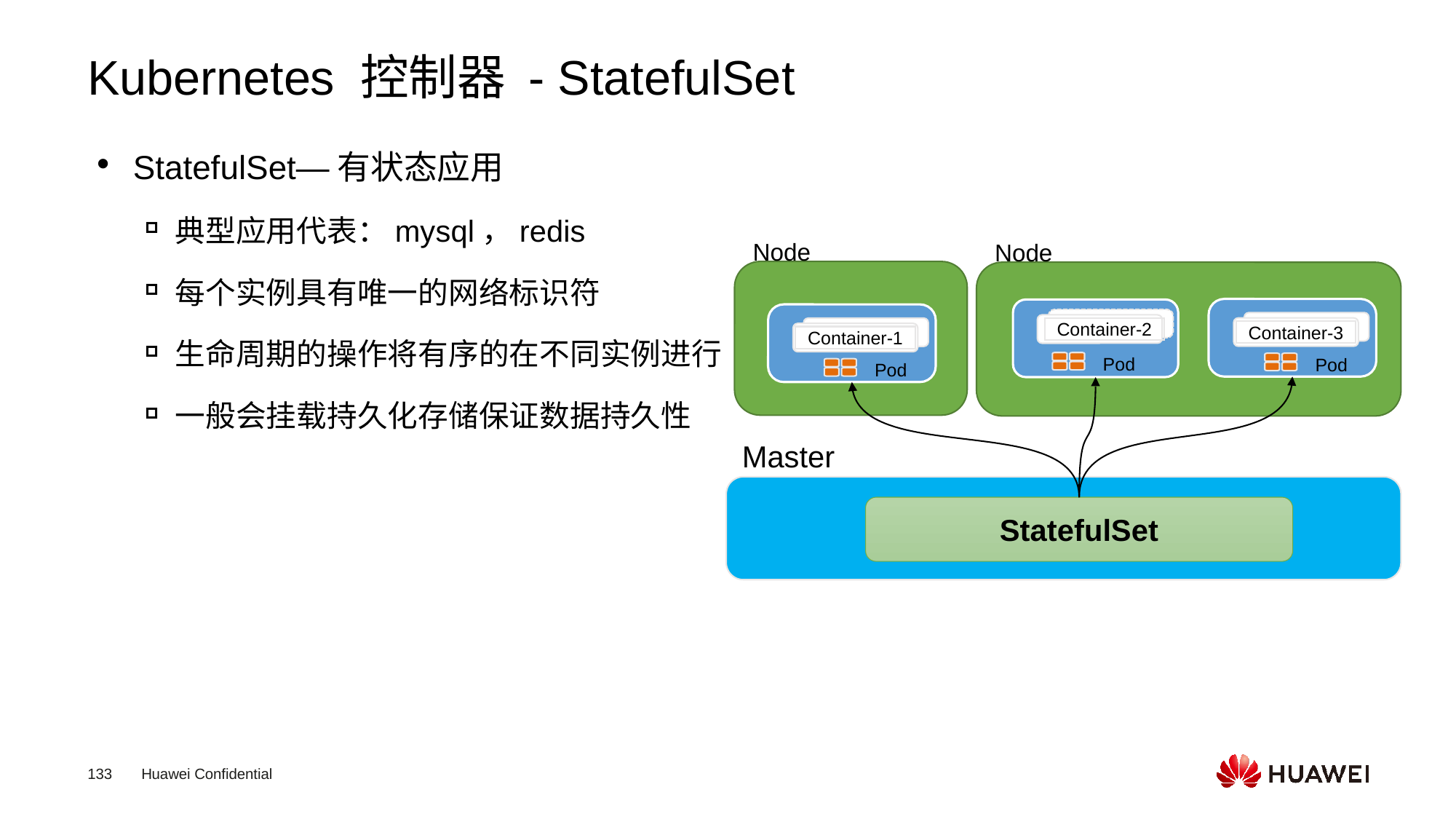

# Kubernetes 控制器 - StatefulSet
StatefulSet—有状态应用
典型应用代表：mysql，redis
每个实例具有唯一的网络标识符
生命周期的操作将有序的在不同实例进行
一般会挂载持久化存储保证数据持久性

Node

Node

Container-2

Container-3

Container-1

Pod

Pod

Pod
Master

StatefulSet